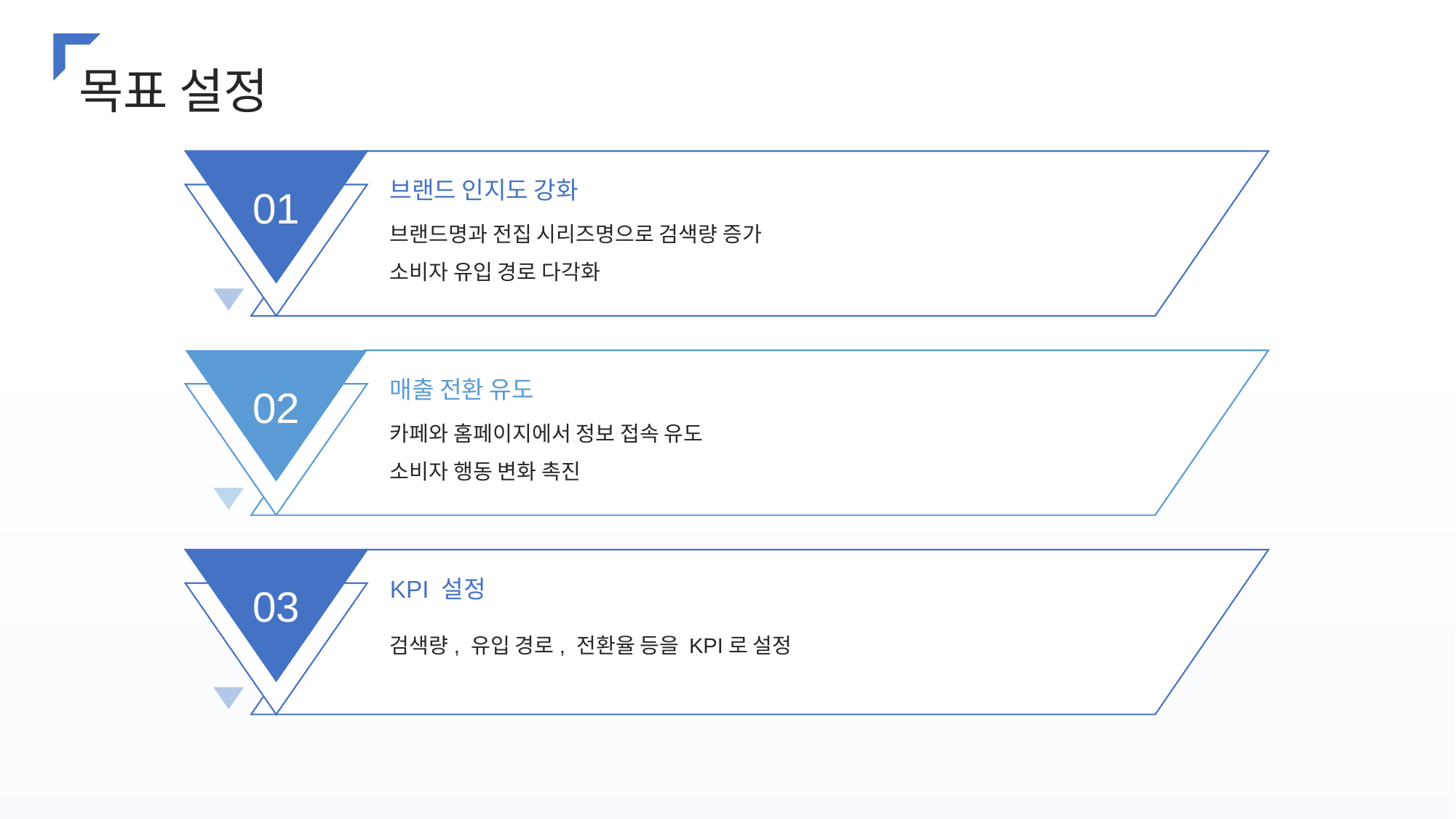

목표 설정

01
브랜드 인지도 강화

브랜드명과 전집 시리즈명으로 검색량 증가
소비자 유입 경로 다각화

02
매출 전환 유도

카페와 홈페이지에서 정보 접속 유도
소비자 행동 변화 촉진

03
KPI 설정

검색량, 유입 경로, 전환율 등을 KPI로 설정